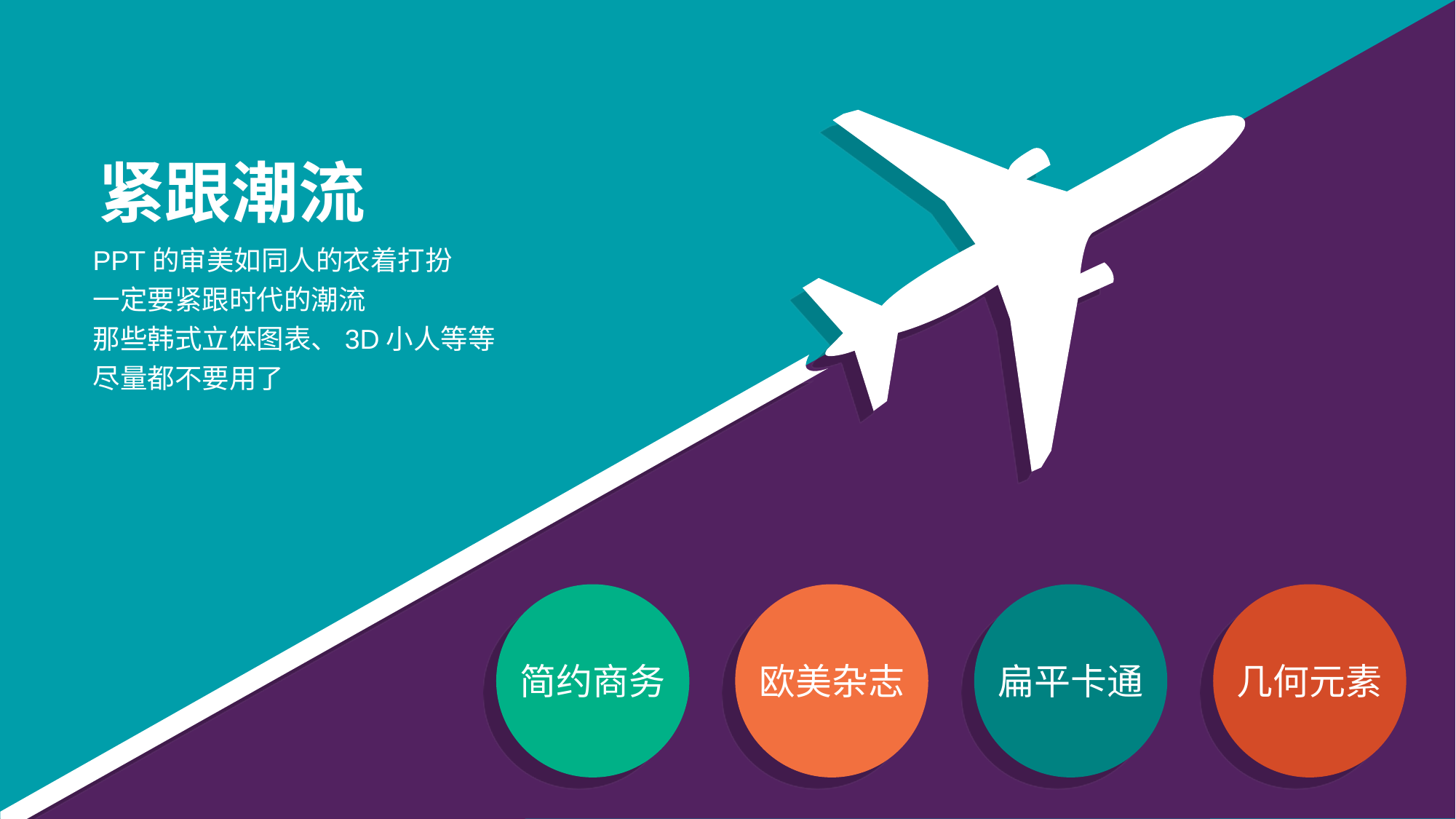

紧跟潮流

PPT的审美如同人的衣着打扮
一定要紧跟时代的潮流
那些韩式立体图表、3D小人等等
尽量都不要用了

简约商务
欧美杂志
扁平卡通
几何元素